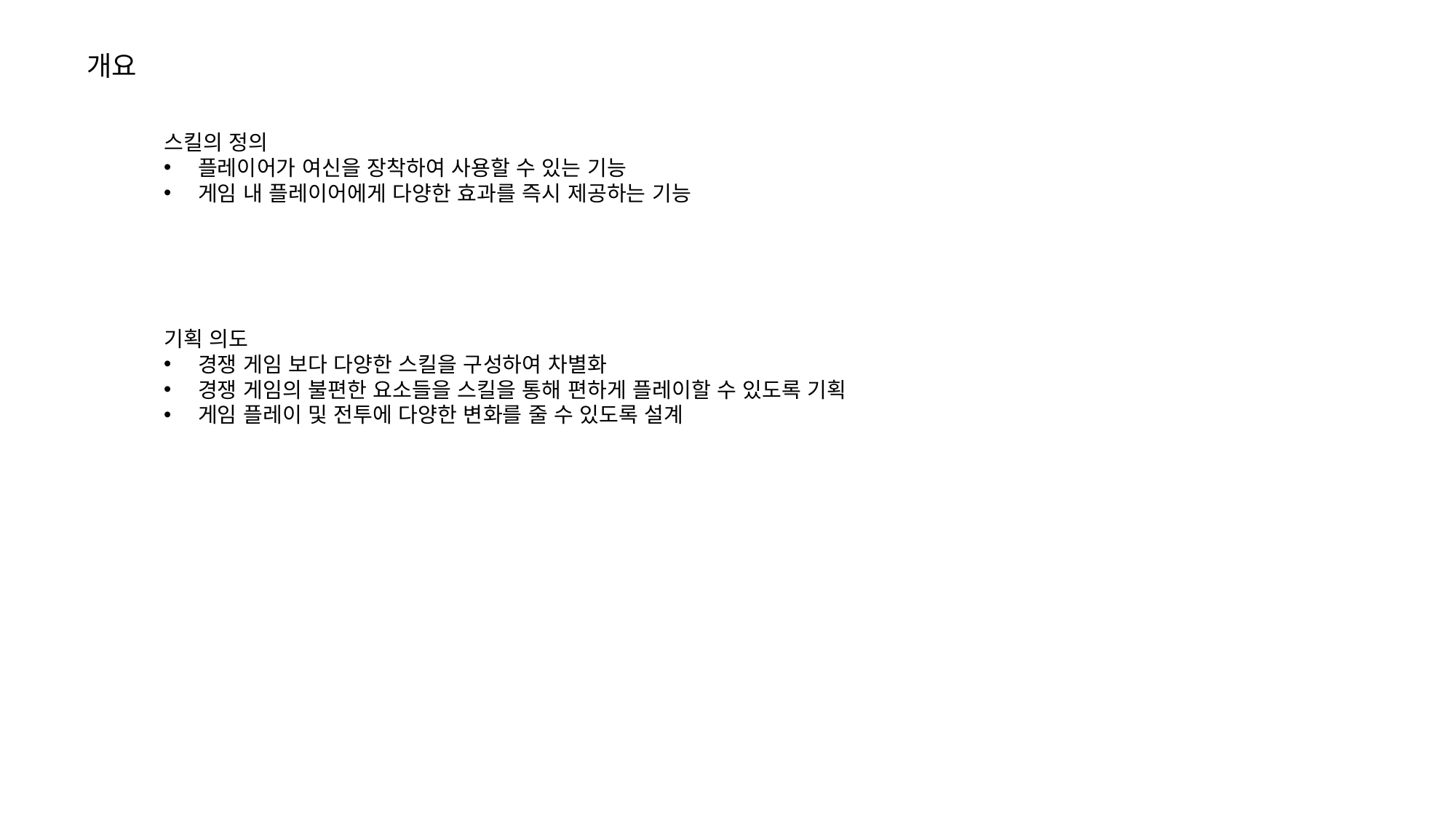

개요
스킬의 정의
플레이어가 여신을 장착하여 사용할 수 있는 기능
게임 내 플레이어에게 다양한 효과를 즉시 제공하는 기능
기획 의도
경쟁 게임 보다 다양한 스킬을 구성하여 차별화
경쟁 게임의 불편한 요소들을 스킬을 통해 편하게 플레이할 수 있도록 기획
게임 플레이 및 전투에 다양한 변화를 줄 수 있도록 설계